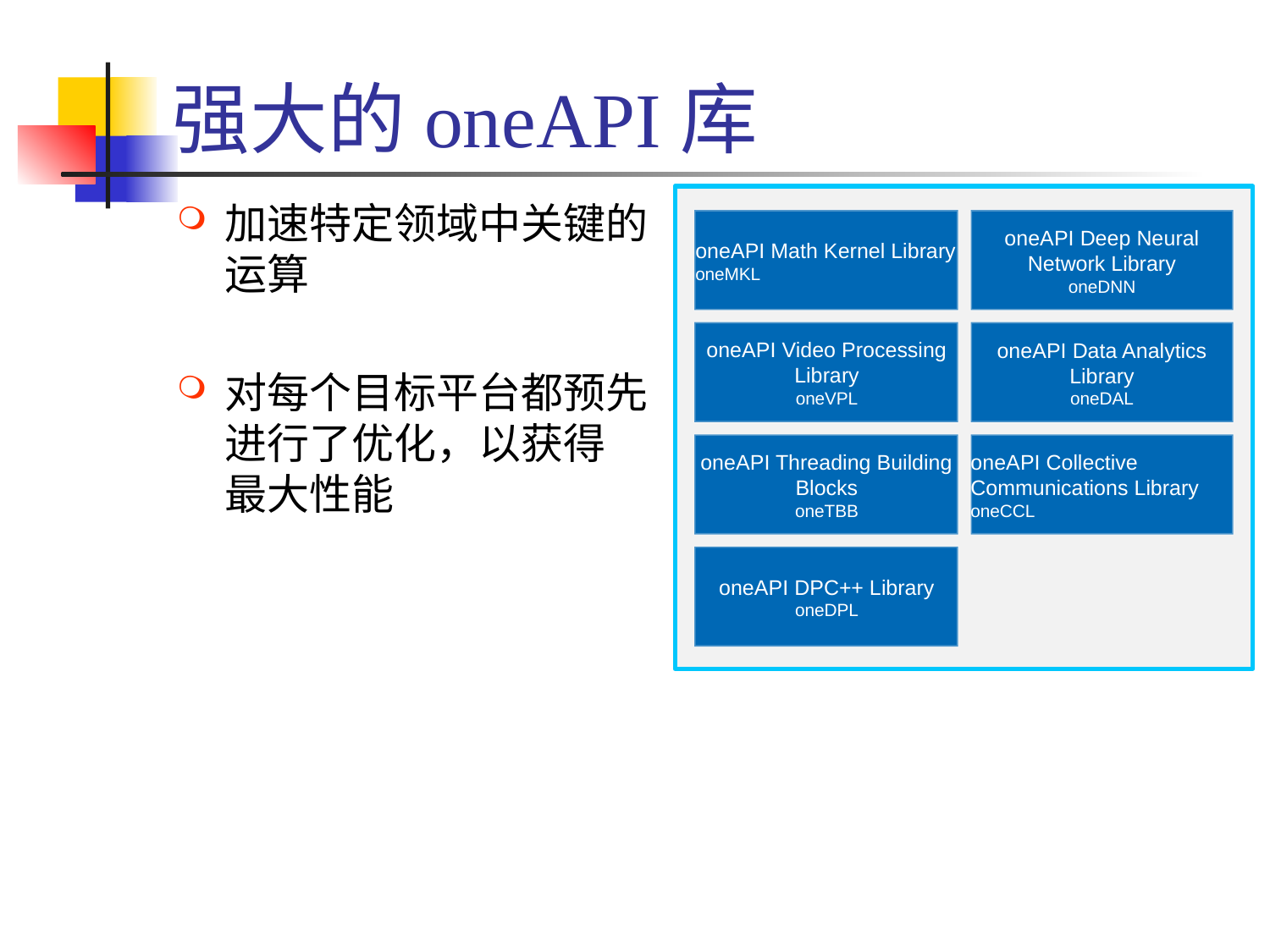

# 强大的oneAPI库

加速特定领域中关键的
运算

对每个目标平台都预先
进行了优化，以获得
最大性能

oneAPI Deep Neural Network Library
oneDNN
oneAPI Math Kernel Library oneMKL

oneAPI Video Processing Library
oneVPL
oneAPI Data Analytics Library
oneDAL

oneAPI Threading Building Blocks
oneTBB
oneAPI Collective Communications Library oneCCL

oneAPI DPC++ Library
oneDPL